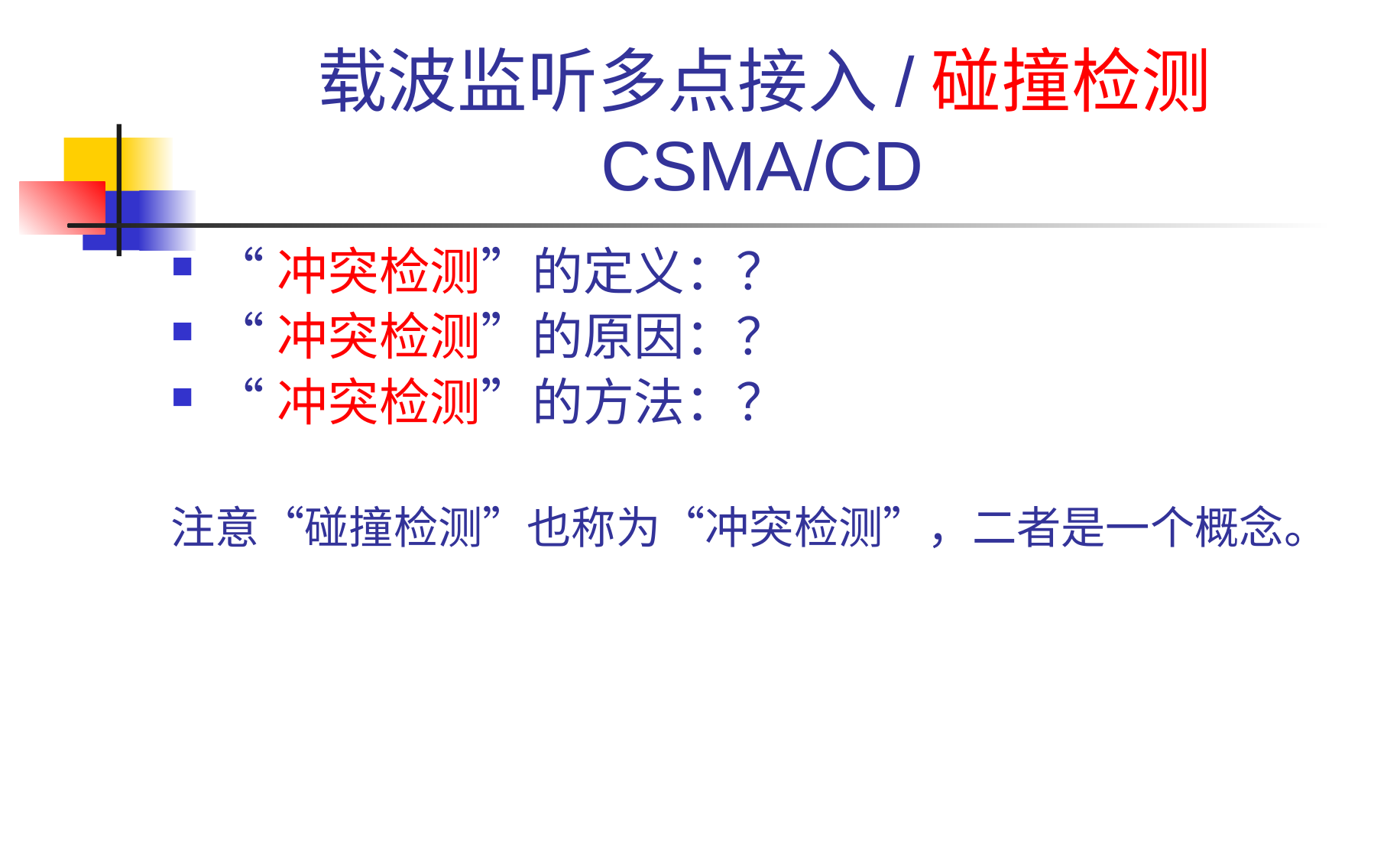

# 载波监听多点接入/碰撞检测  CSMA/CD
“冲突检测”的定义：？
“冲突检测”的原因：？
“冲突检测”的方法：？

注意“碰撞检测”也称为“冲突检测”，二者是一个概念。